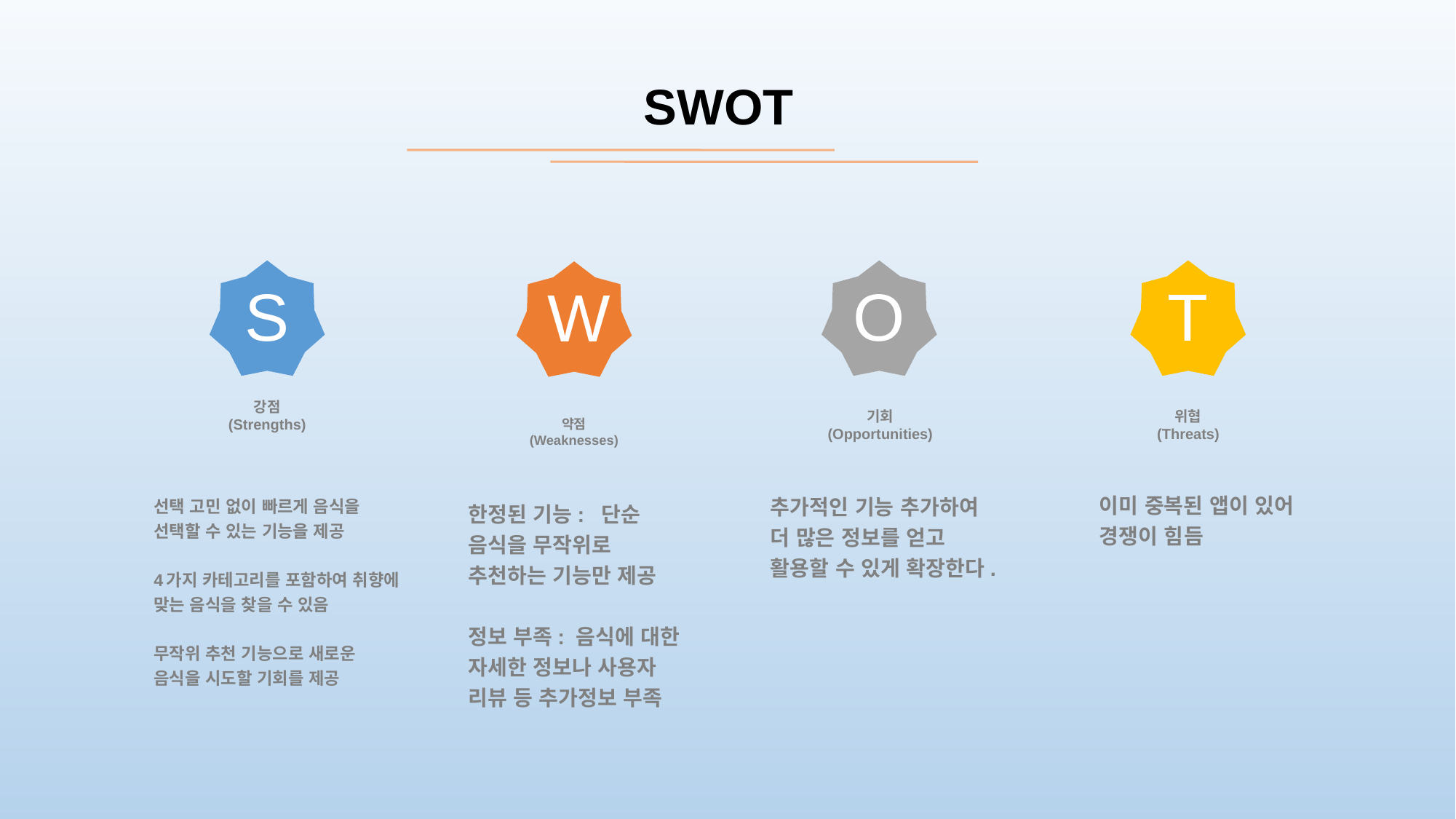

SWOT
S
강점
(Strengths)
선택 고민 없이 빠르게 음식을
선택할 수 있는 기능을 제공

4가지 카테고리를 포함하여 취향에 맞는 음식을 찾을 수 있음

무작위 추천 기능으로 새로운 음식을 시도할 기회를 제공

O
기회
(Opportunities)
추가적인 기능 추가하여 더 많은 정보를 얻고 활용할 수 있게 확장한다.

T
위협
(Threats)
이미 중복된 앱이 있어 경쟁이 힘듬

W
약점
(Weaknesses)

한정된 기능:  단순 음식을 무작위로 추천하는 기능만 제공

정보 부족: 음식에 대한
자세한 정보나 사용자 리뷰 등 추가정보 부족